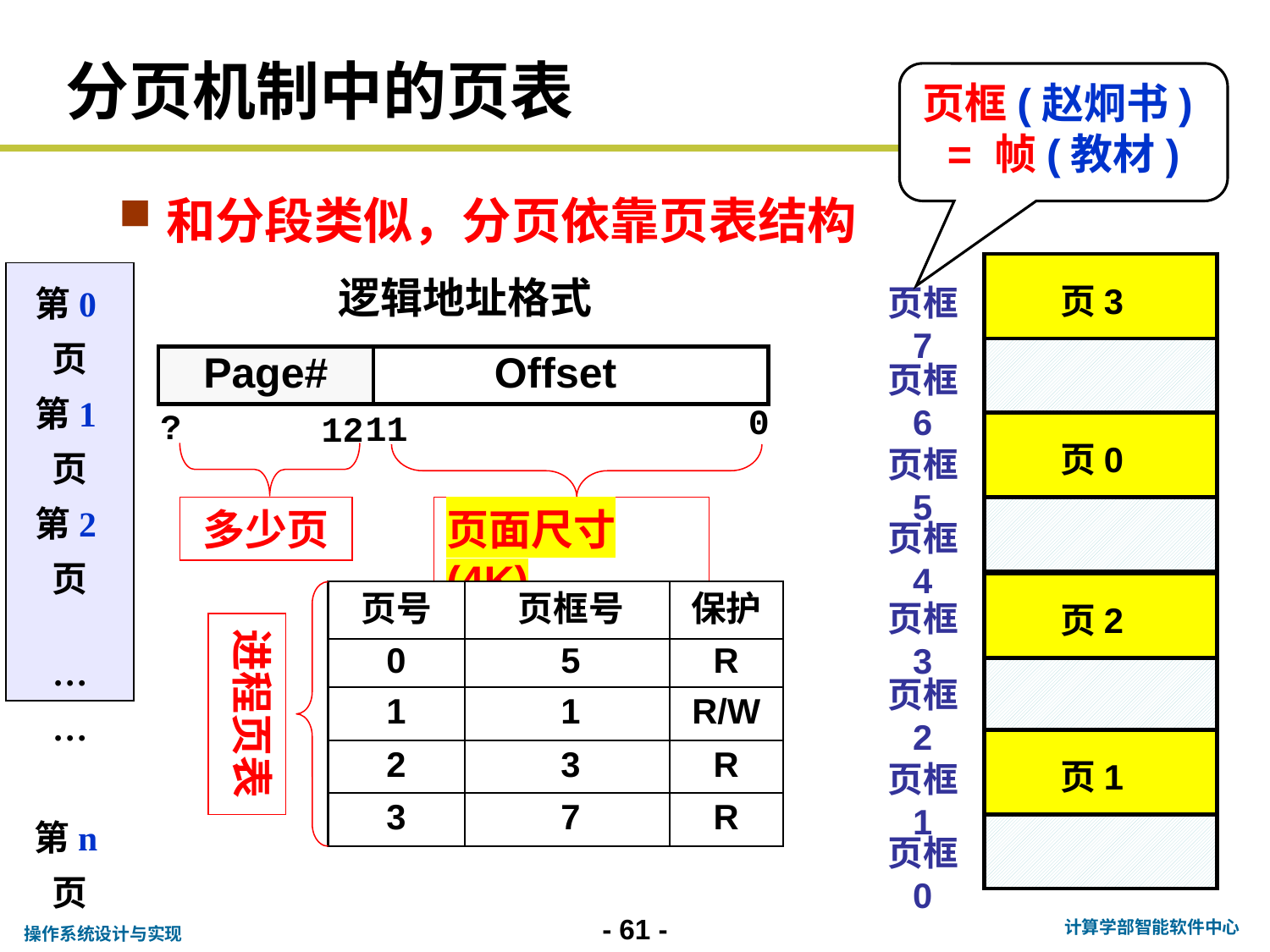

# 分页机制中的页表
页框(赵炯书)
= 帧(教材)
和分段类似，分页依靠页表结构

页3
页框7

页框6

页0
页框5

页框4

页框3
页2

页框2

页1
页框1

页框0
第0页
第1页
第2页

…
…

第n页
逻辑地址格式
Page#
Offset
0
?
11
12

多少页

页面尺寸(4K)

进程页表
页号
页框号
保护
0
5
R
1
1
R/W
2
3
R
3
7
R